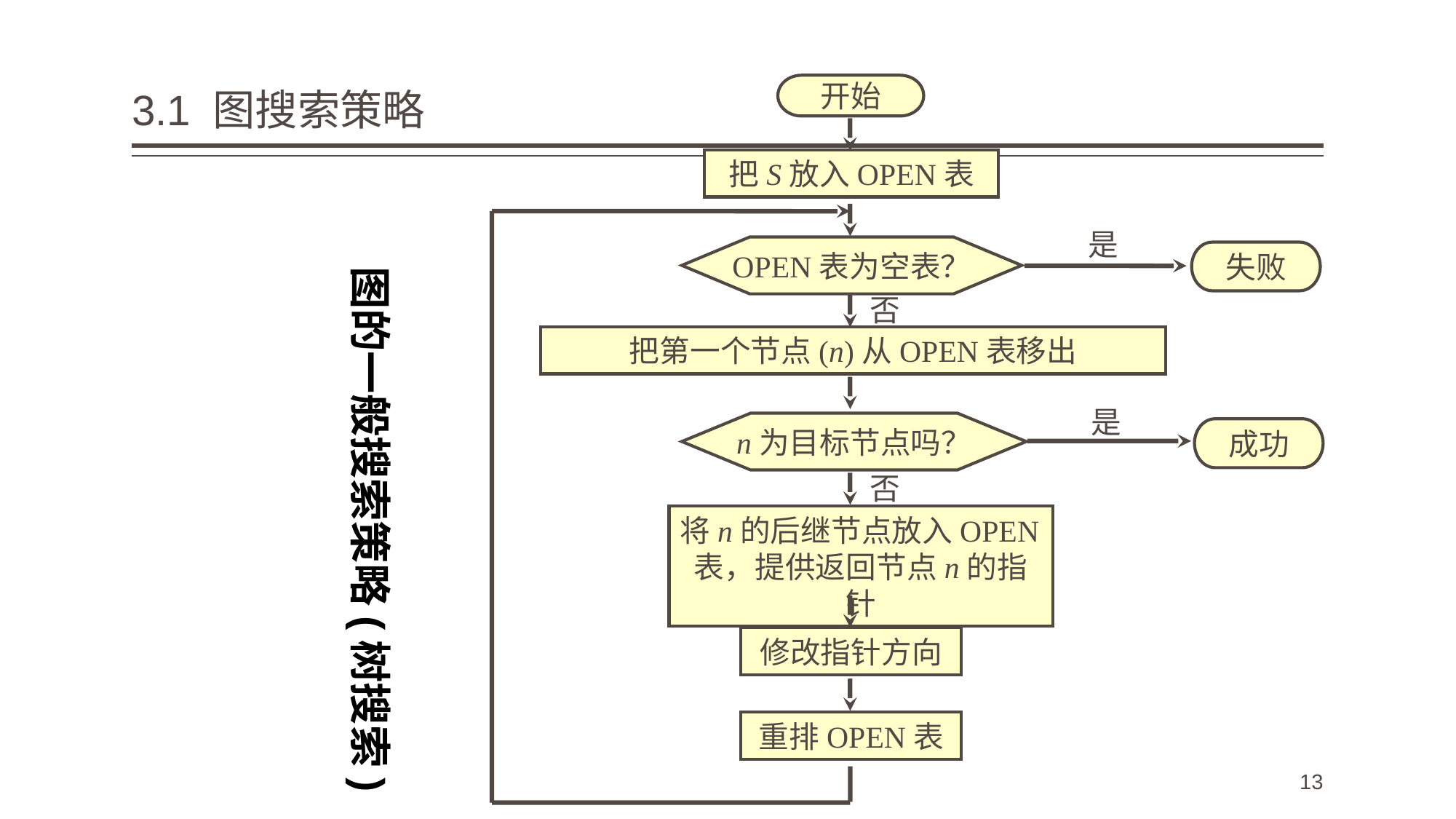

# 3.1 图搜索策略
开始

把S放入OPEN表

是
OPEN表为空表？
失败
图的一般搜索策略(树搜索)

否

把第一个节点(n)从OPEN表移出

是
n为目标节点吗？
成功

否

将n的后继节点放入OPEN表，提供返回节点n的指针

修改指针方向

重排OPEN表
13